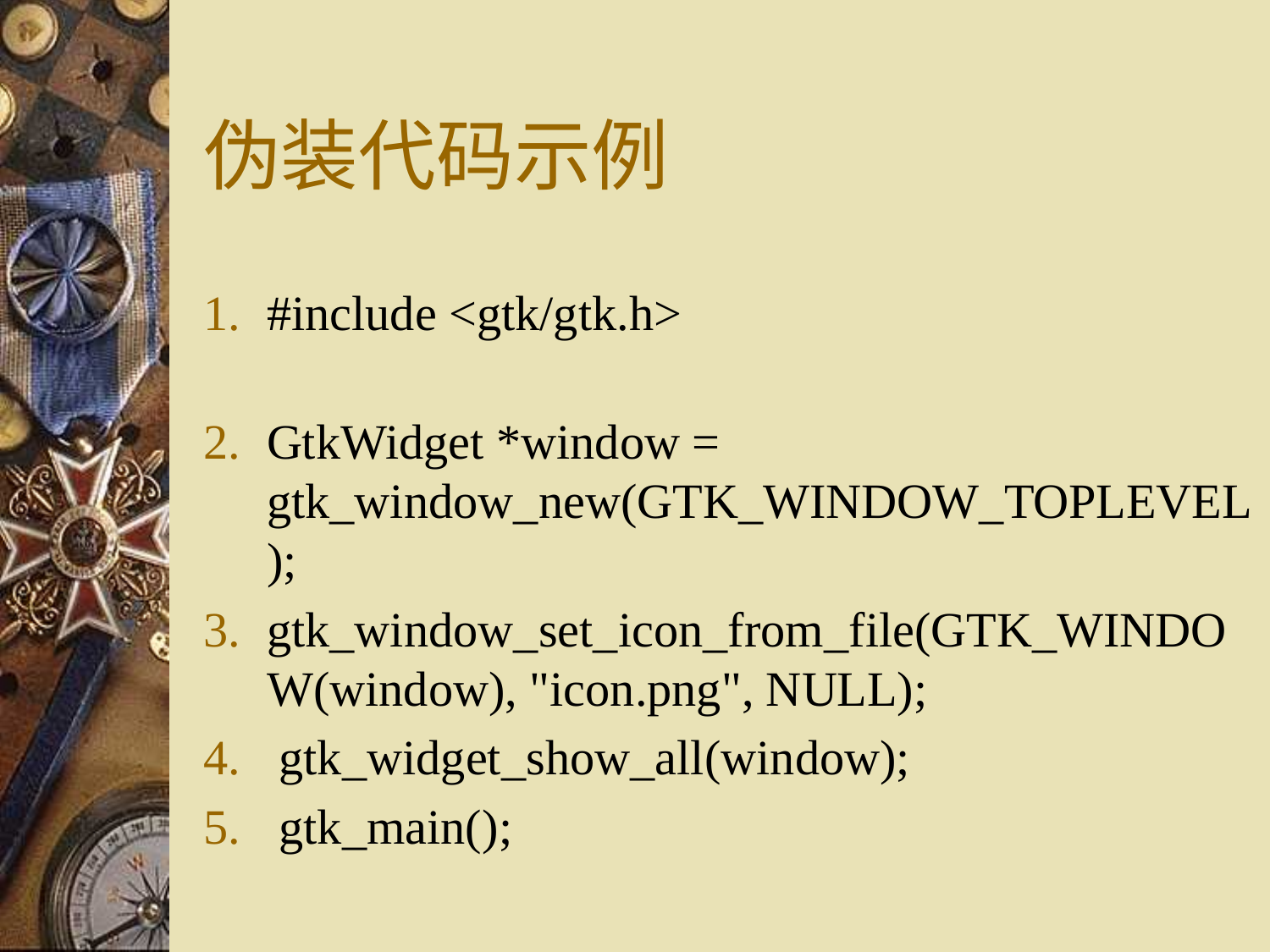

# 伪装代码示例
#include <gtk/gtk.h>

GtkWidget *window = gtk_window_new(GTK_WINDOW_TOPLEVEL);
gtk_window_set_icon_from_file(GTK_WINDOW(window), "icon.png", NULL);
 gtk_widget_show_all(window);
 gtk_main();